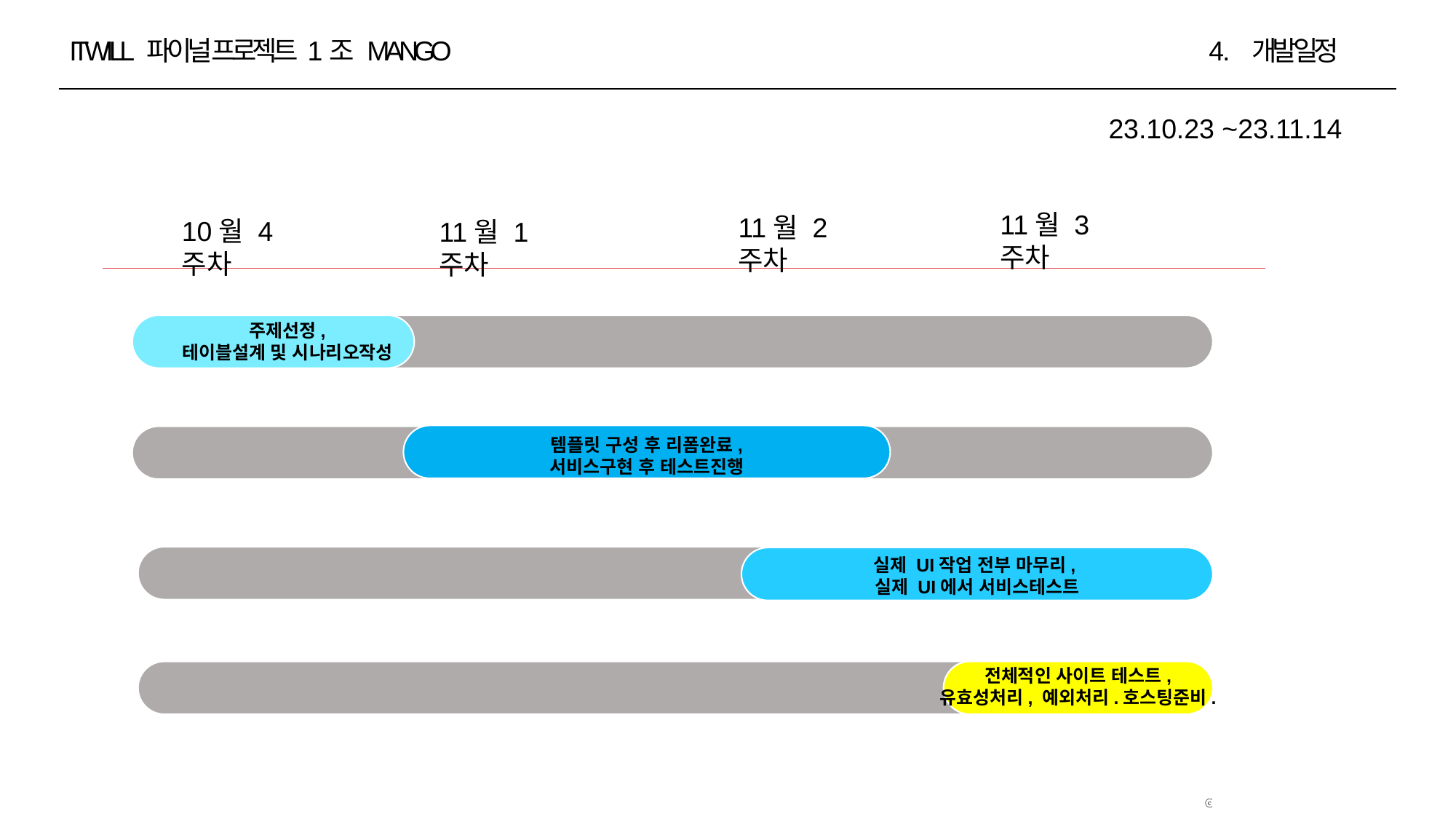

ITWILL  파이널 프로젝트 1조  MANGO
4 .     개발일정
23.10.23 ~23.11.14
11월 3주차
11월 2주차
10월 4주차
11월 1주차
주제선정,
테이블설계 및 시나리오작성

템플릿 구성 후 리폼완료,
서비스구현 후 테스트진행

실제 UI작업 전부 마무리,
실제 UI에서 서비스테스트
전체적인 사이트 테스트,
유효성처리, 예외처리.호스팅준비.